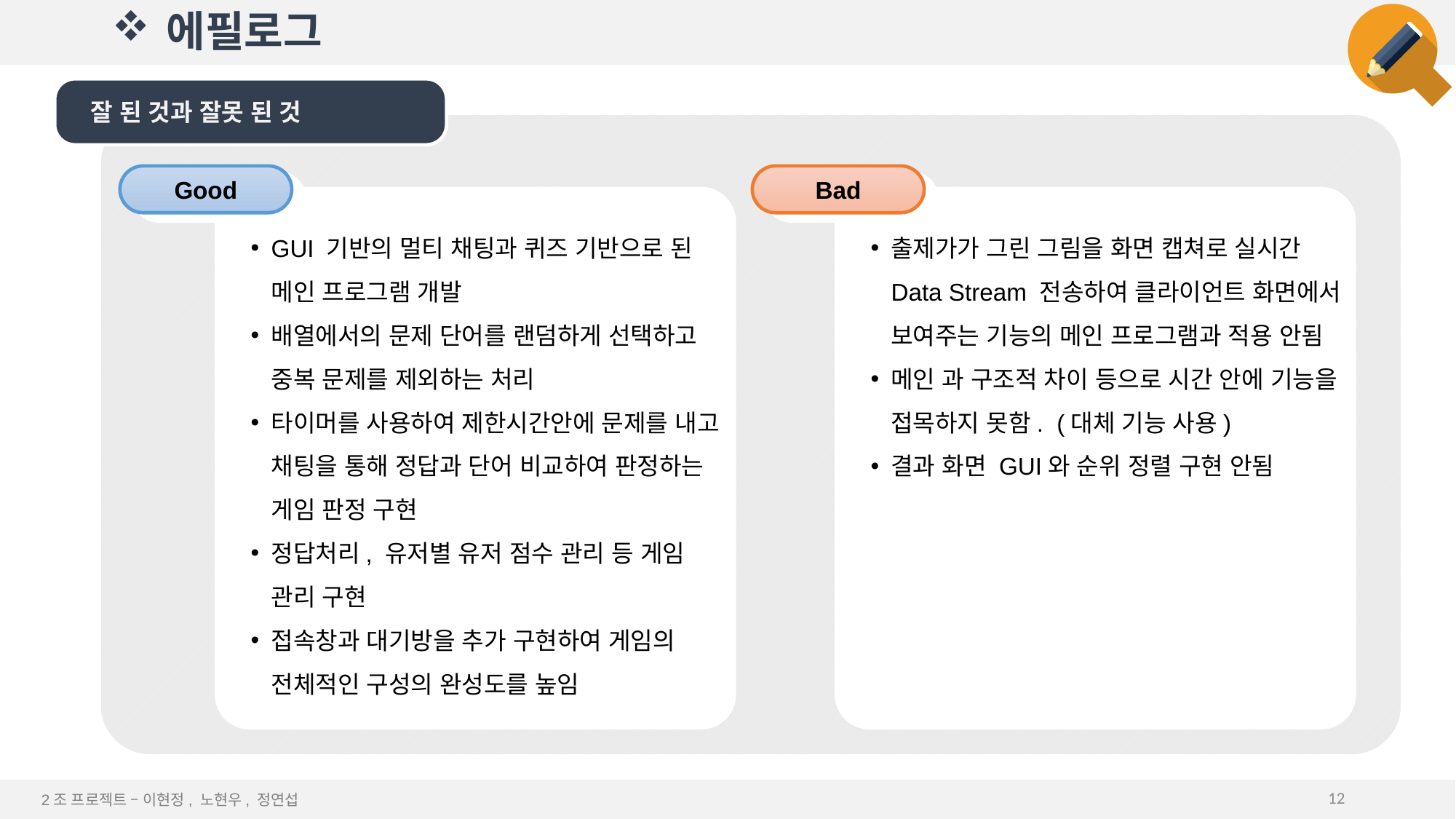

# 에필로그
잘 된 것과 잘못 된 것

Good
Bad

GUI 기반의 멀티 채팅과 퀴즈 기반으로 된 메인 프로그램 개발
배열에서의 문제 단어를 랜덤하게 선택하고 중복 문제를 제외하는 처리
타이머를 사용하여 제한시간안에 문제를 내고 채팅을 통해 정답과 단어 비교하여 판정하는 게임 판정 구현
정답처리, 유저별 유저 점수 관리 등 게임 관리 구현
접속창과 대기방을 추가 구현하여 게임의 전체적인 구성의 완성도를 높임

출제가가 그린 그림을 화면 캡쳐로 실시간 Data Stream 전송하여 클라이언트 화면에서 보여주는 기능의 메인 프로그램과 적용 안됨
메인 과 구조적 차이 등으로 시간 안에 기능을 접목하지 못함.  (대체 기능 사용)
결과 화면 GUI와 순위 정렬 구현 안됨

12